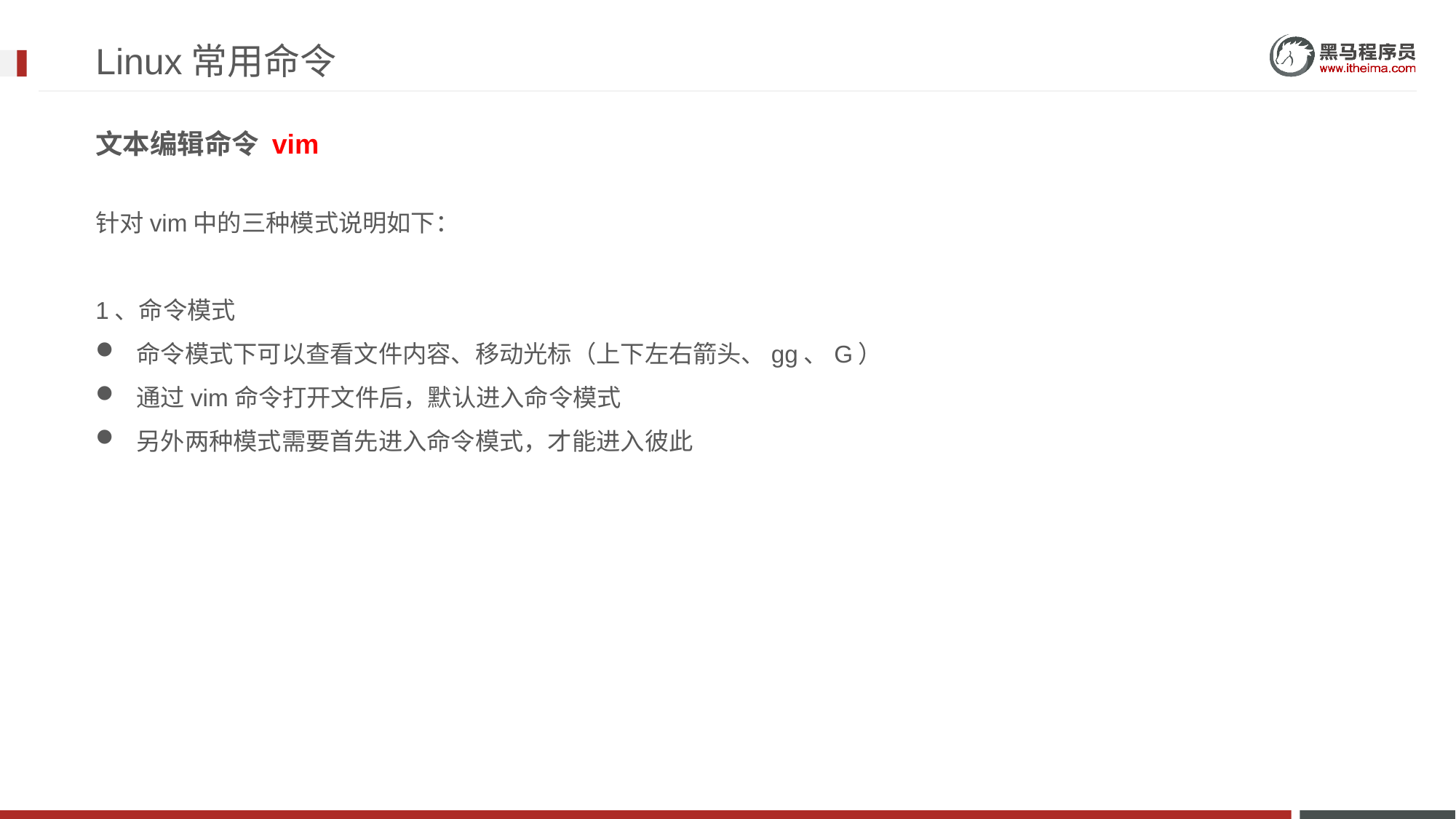

# Linux常用命令
文本编辑命令 vim
针对vim中的三种模式说明如下：

1、命令模式
命令模式下可以查看文件内容、移动光标（上下左右箭头、gg、G）
通过vim命令打开文件后，默认进入命令模式
另外两种模式需要首先进入命令模式，才能进入彼此